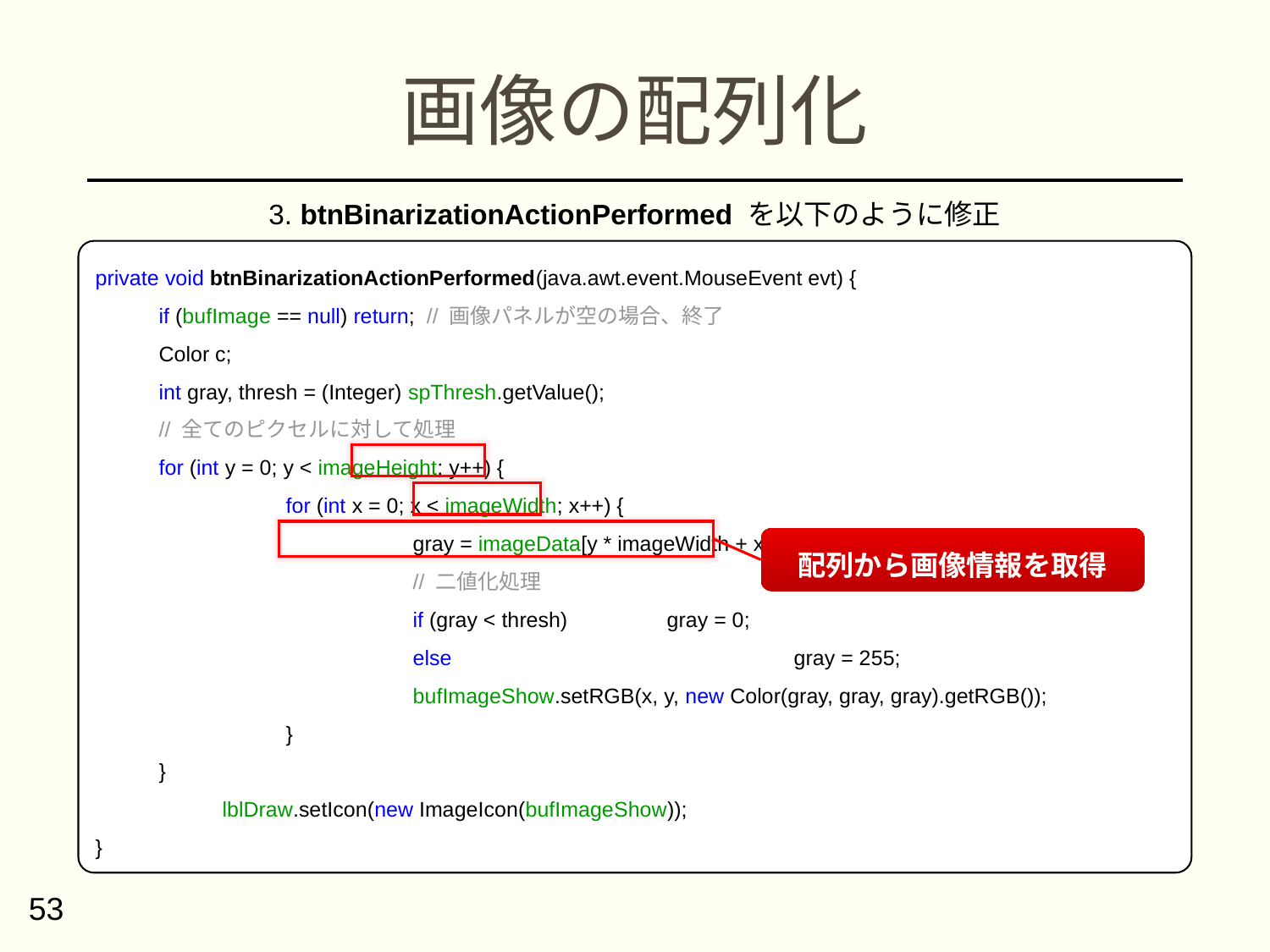

# 画像の配列化
3. btnBinarizationActionPerformed を以下のように修正
private void btnBinarizationActionPerformed(java.awt.event.MouseEvent evt) {
if (bufImage == null) return;  // 画像パネルが空の場合、終了
Color c;
int gray, thresh = (Integer) spThresh.getValue();
// 全てのピクセルに対して処理
for (int y = 0; y < imageHeight; y++) {
	for (int x = 0; x < imageWidth; x++) {
		gray = imageData[y * imageWidth + x];
		// 二値化処理
		if (gray < thresh)	gray = 0;
		else 			gray = 255;
		bufImageShow.setRGB(x, y, new Color(gray, gray, gray).getRGB());
	}
}
	lblDraw.setIcon(new ImageIcon(bufImageShow));
}

配列から画像情報を取得
53